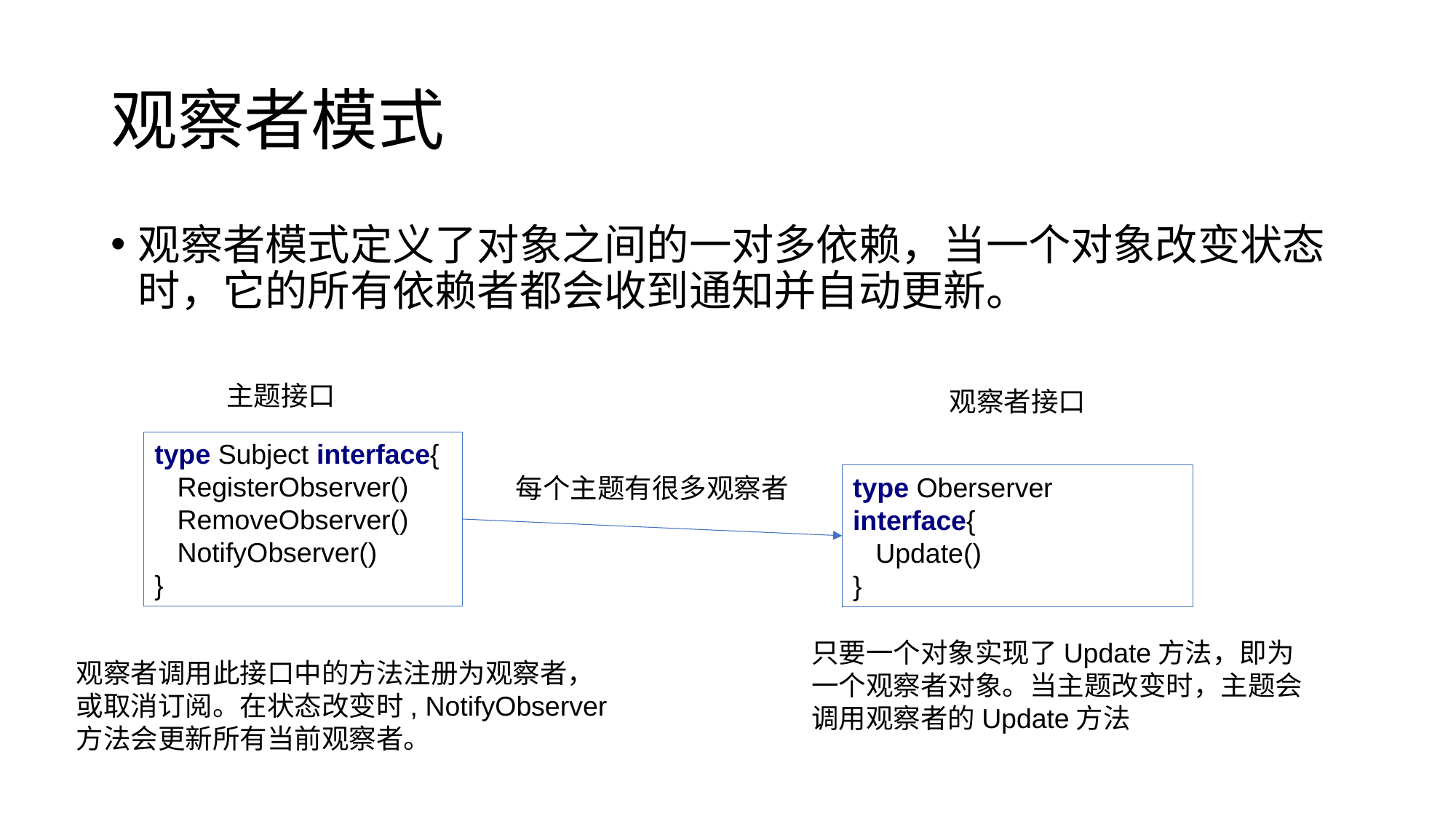

# 观察者模式
观察者模式定义了对象之间的一对多依赖，当一个对象改变状态时，它的所有依赖者都会收到通知并自动更新。
主题接口
观察者接口
type Subject interface{
   RegisterObserver()
   RemoveObserver()
   NotifyObserver()
}
type Oberserver interface{
   Update()
}
每个主题有很多观察者
只要一个对象实现了Update方法，即为一个观察者对象。当主题改变时，主题会调用观察者的Update方法
观察者调用此接口中的方法注册为观察者，或取消订阅。在状态改变时, NotifyObserver方法会更新所有当前观察者。